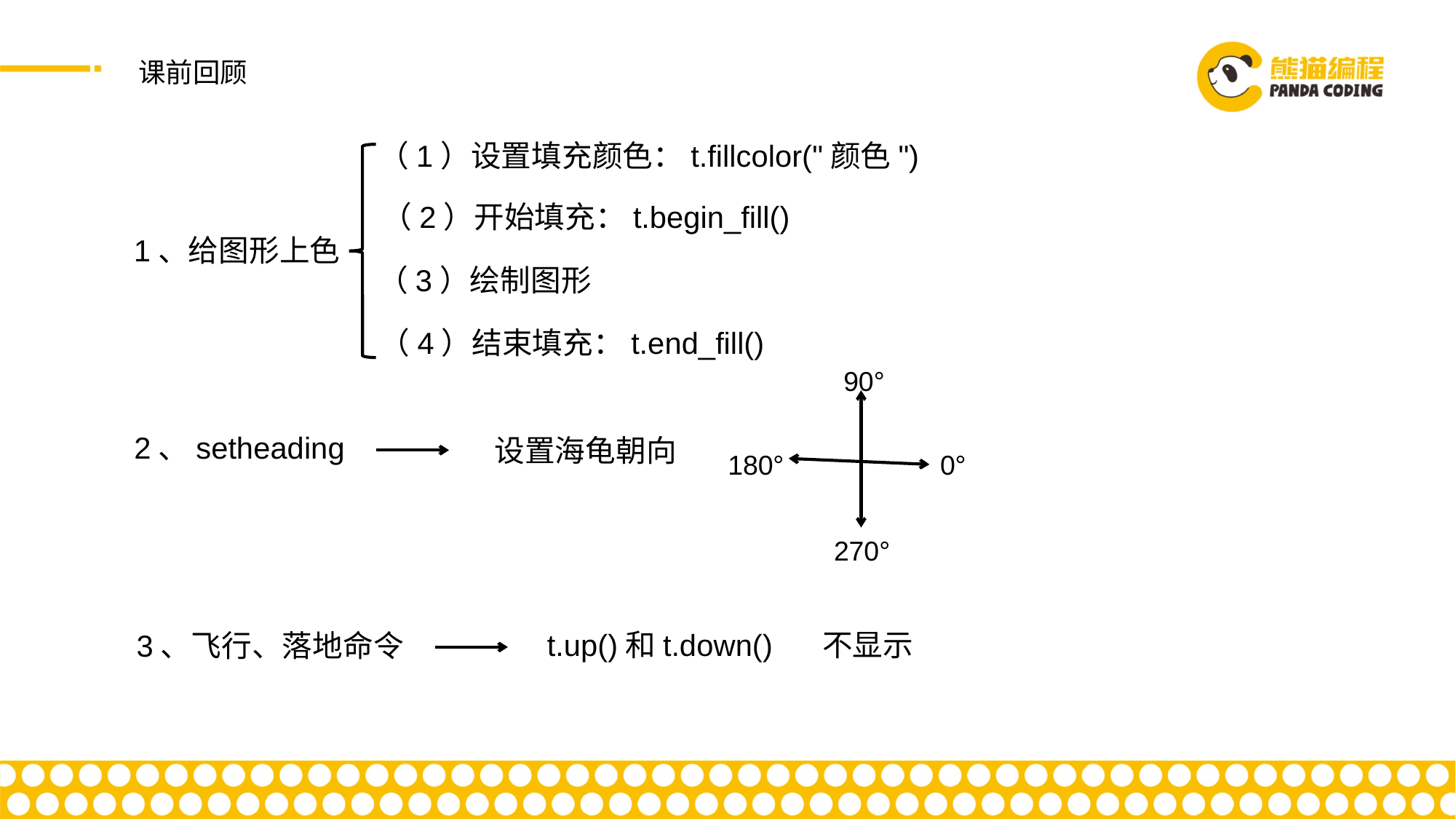

课前回顾
（1）设置填充颜色：t.fillcolor("颜色")

（2）开始填充：t.begin_fill()
1、给图形上色
（3）绘制图形
（4）结束填充：t.end_fill()
90°
180°
0°
270°
2、setheading
设置海龟朝向
t.up()和t.down()
不显示
3、飞行、落地命令